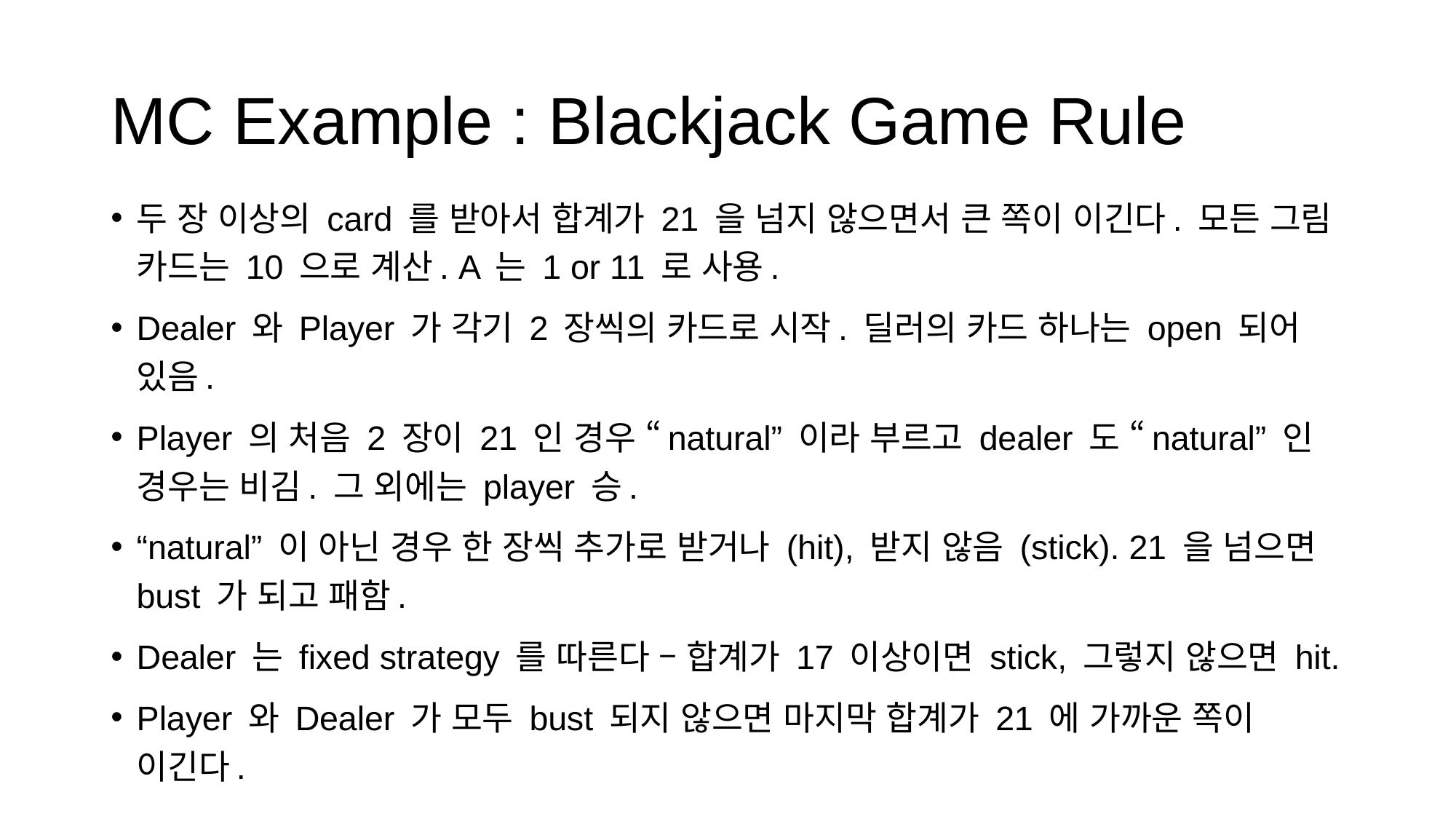

# MC Example : Blackjack Game Rule
두 장 이상의 card 를 받아서 합계가 21 을 넘지 않으면서 큰 쪽이 이긴다. 모든 그림 카드는 10 으로 계산. A 는 1 or 11 로 사용.
Dealer 와 Player 가 각기 2 장씩의 카드로 시작. 딜러의 카드 하나는 open 되어 있음.
Player 의 처음 2 장이 21 인 경우 “natural” 이라 부르고 dealer 도 “natural” 인 경우는 비김. 그 외에는 player 승.
“natural” 이 아닌 경우 한 장씩 추가로 받거나 (hit), 받지 않음 (stick). 21 을 넘으면 bust 가 되고 패함.
Dealer 는 fixed strategy 를 따른다 – 합계가 17 이상이면 stick, 그렇지 않으면 hit.
Player 와 Dealer 가 모두 bust 되지 않으면 마지막 합계가 21 에 가까운 쪽이 이긴다.